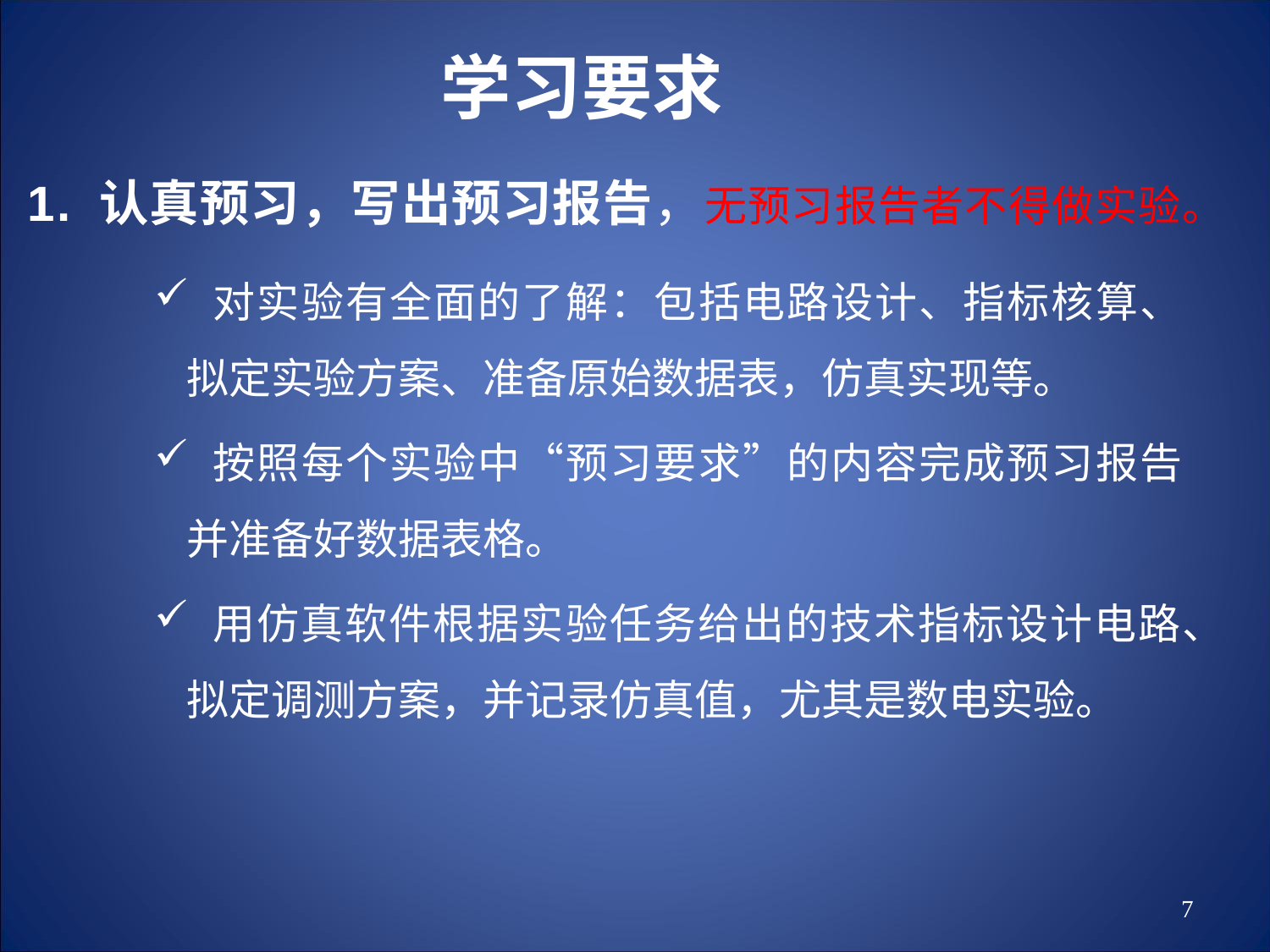

# 学习要求
认真预习，写出预习报告，无预习报告者不得做实验。
 对实验有全面的了解：包括电路设计、指标核算、拟定实验方案、准备原始数据表，仿真实现等。
 按照每个实验中“预习要求”的内容完成预习报告并准备好数据表格。
 用仿真软件根据实验任务给出的技术指标设计电路、拟定调测方案，并记录仿真值，尤其是数电实验。
7